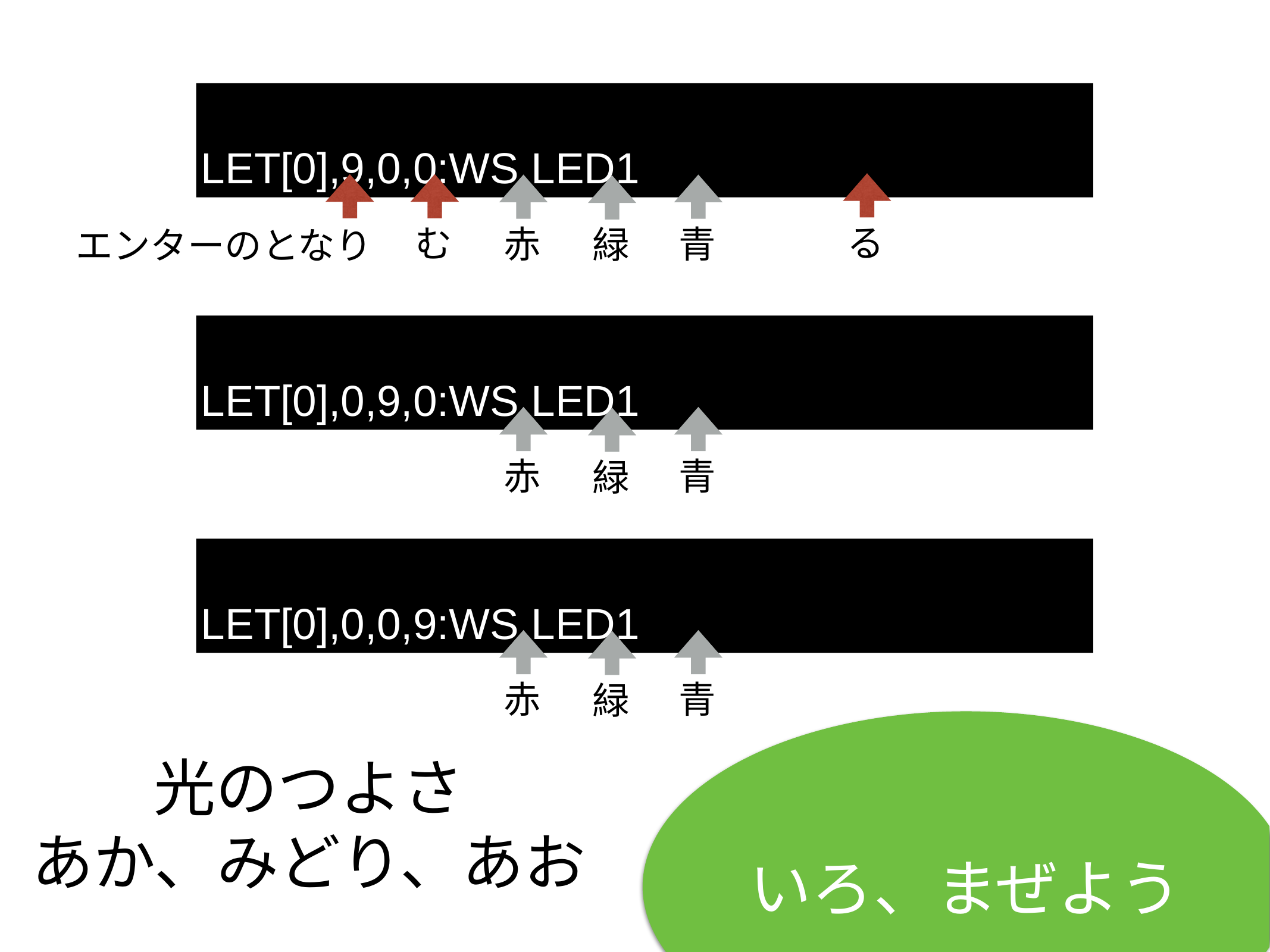

LET[0],9,0,0:WS.LED1

る
む
赤
青
緑
エンターのとなり

LET[0],0,9,0:WS.LED1

赤
青
緑

LET[0],0,0,9:WS.LED1

赤
青
緑
# 光のつよさ
あか、みどり、あお
いろ、まぜよう